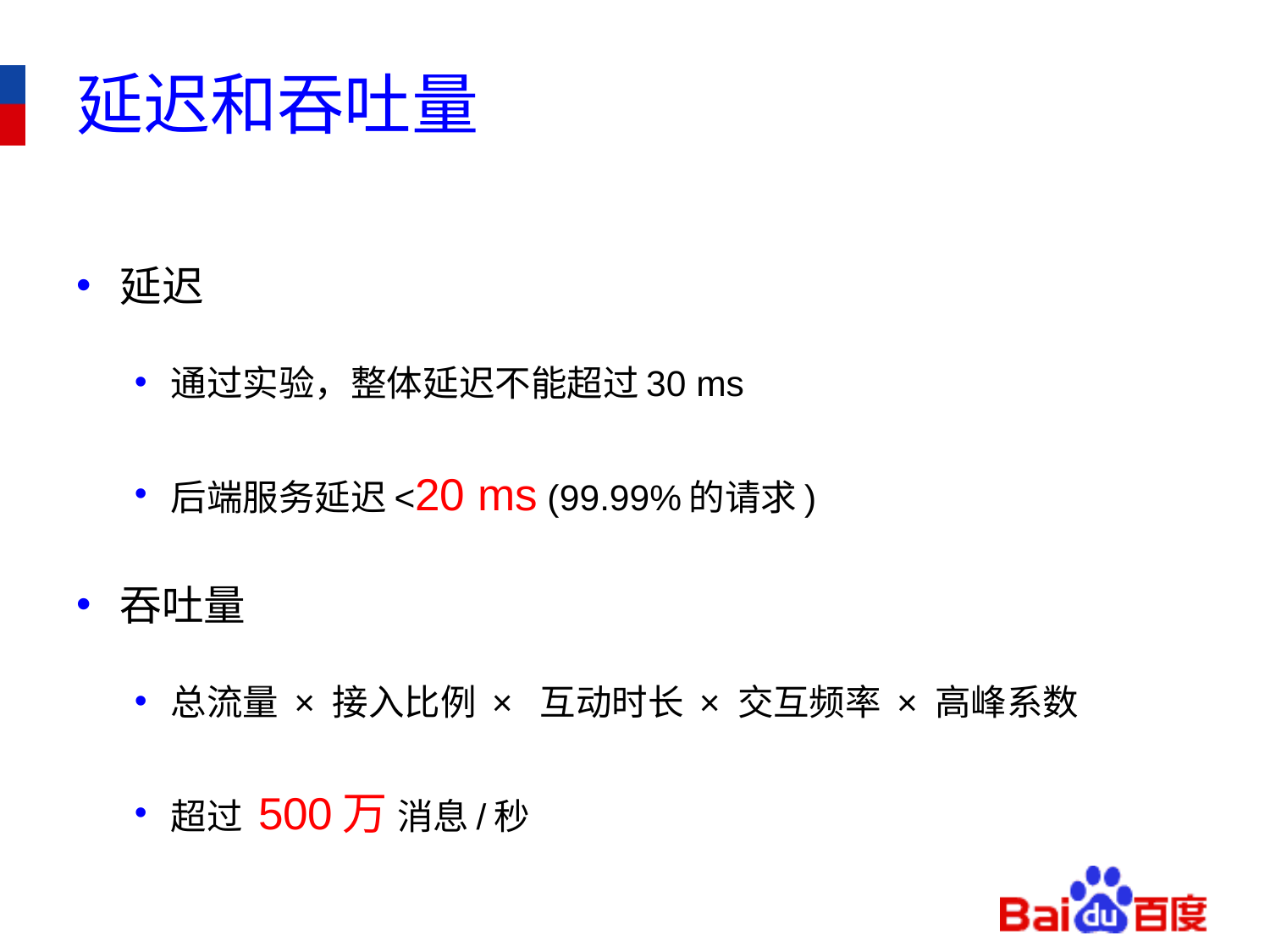

# 延迟和吞吐量
延迟
通过实验，整体延迟不能超过30 ms
后端服务延迟<20 ms (99.99%的请求)
吞吐量
总流量 × 接入比例 ×  互动时长 × 交互频率 × 高峰系数
超过 500万 消息/秒